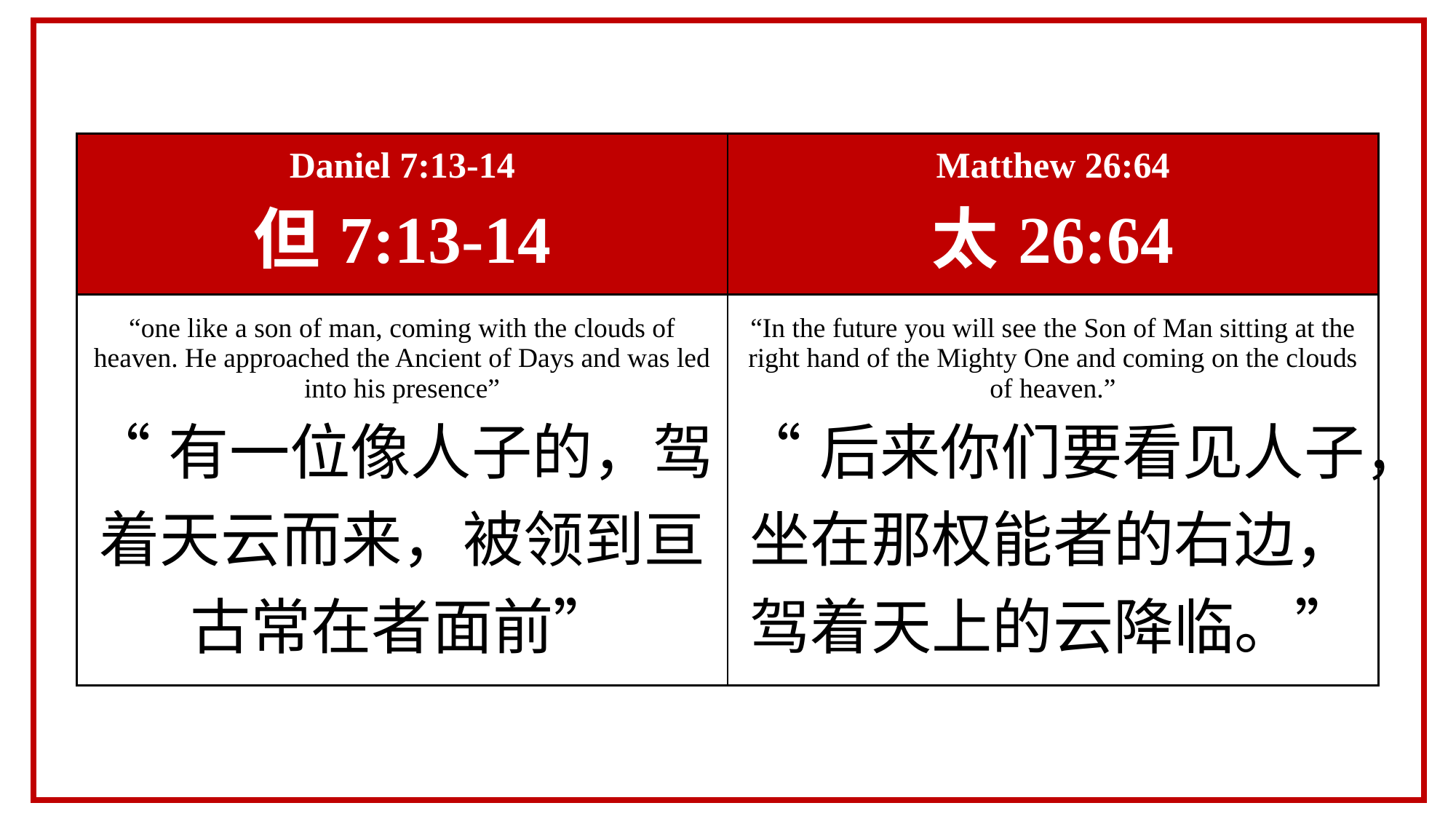

| Daniel 7:13-14 但7:13-14 | Matthew 26:64 太26:64 |
| --- | --- |
| “one like a son of man, coming with the clouds of heaven. He approached the Ancient of Days and was led into his presence” “有一位像人子的，驾着天云而来，被领到亘古常在者面前” | “In the future you will see the Son of Man sitting at the right hand of the Mighty One and coming on the clouds of heaven.” “后来你们要看见人子，坐在那权能者的右边，驾着天上的云降临。” |